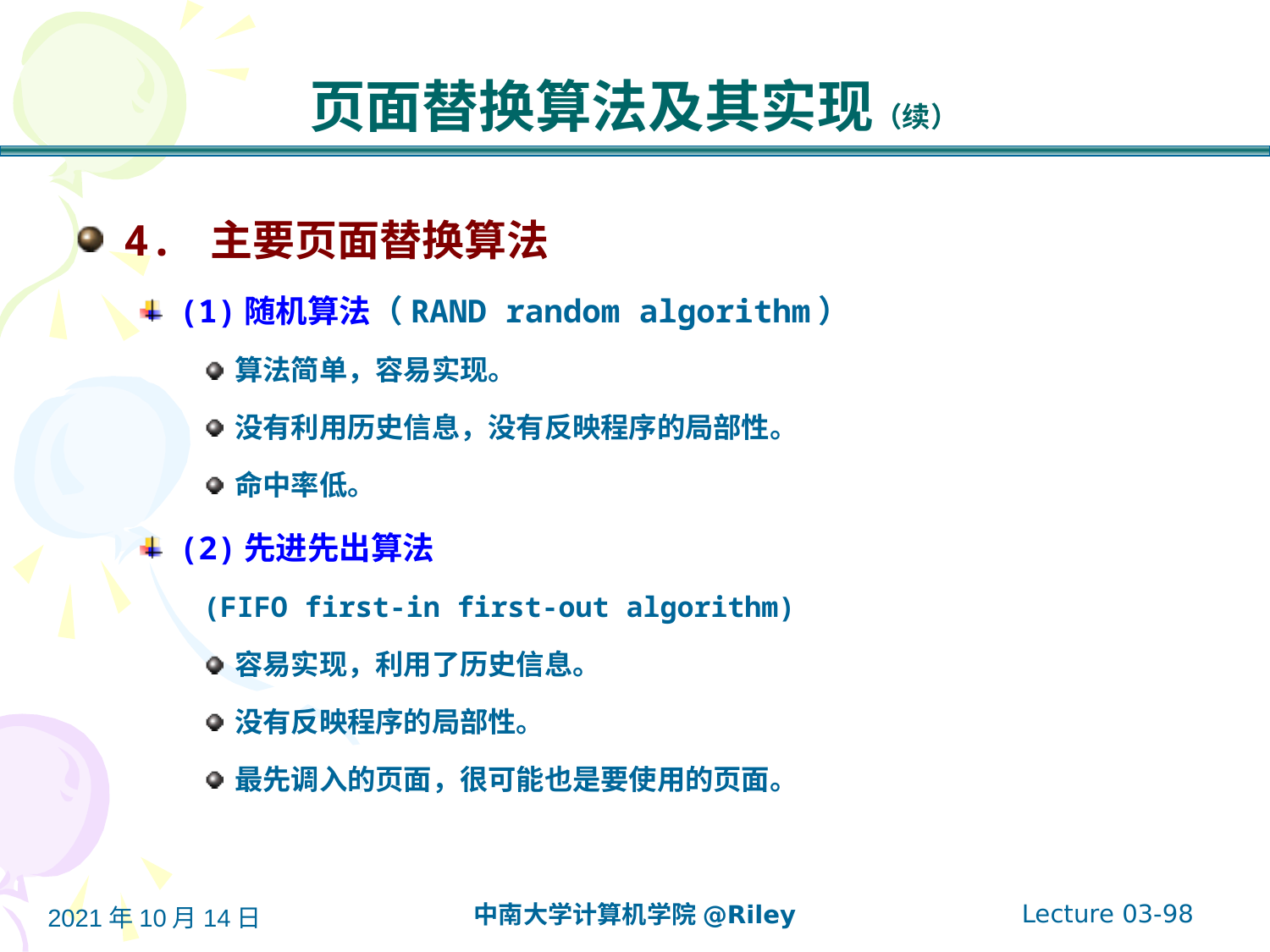

# 页面替换算法及其实现（续）
4. 主要页面替换算法
(1)随机算法（RAND random algorithm）
算法简单，容易实现。
没有利用历史信息，没有反映程序的局部性。
命中率低。
(2)先进先出算法
(FIFO first-in first-out algorithm)
容易实现，利用了历史信息。
没有反映程序的局部性。
最先调入的页面，很可能也是要使用的页面。
Lecture 03-98
中南大学计算机学院@Riley
2021年10月14日